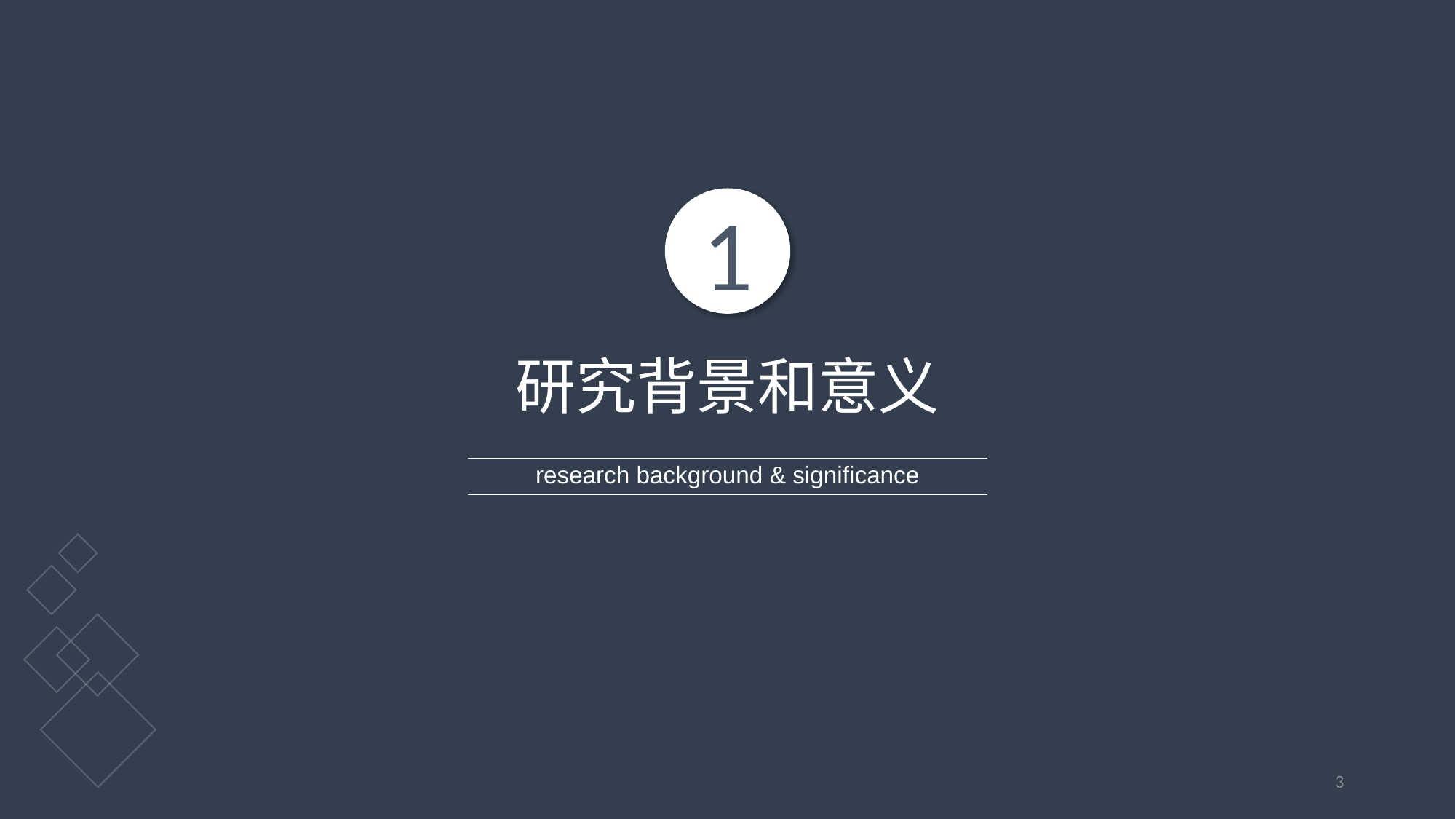

1
研究背景和意义
research background & significance

3